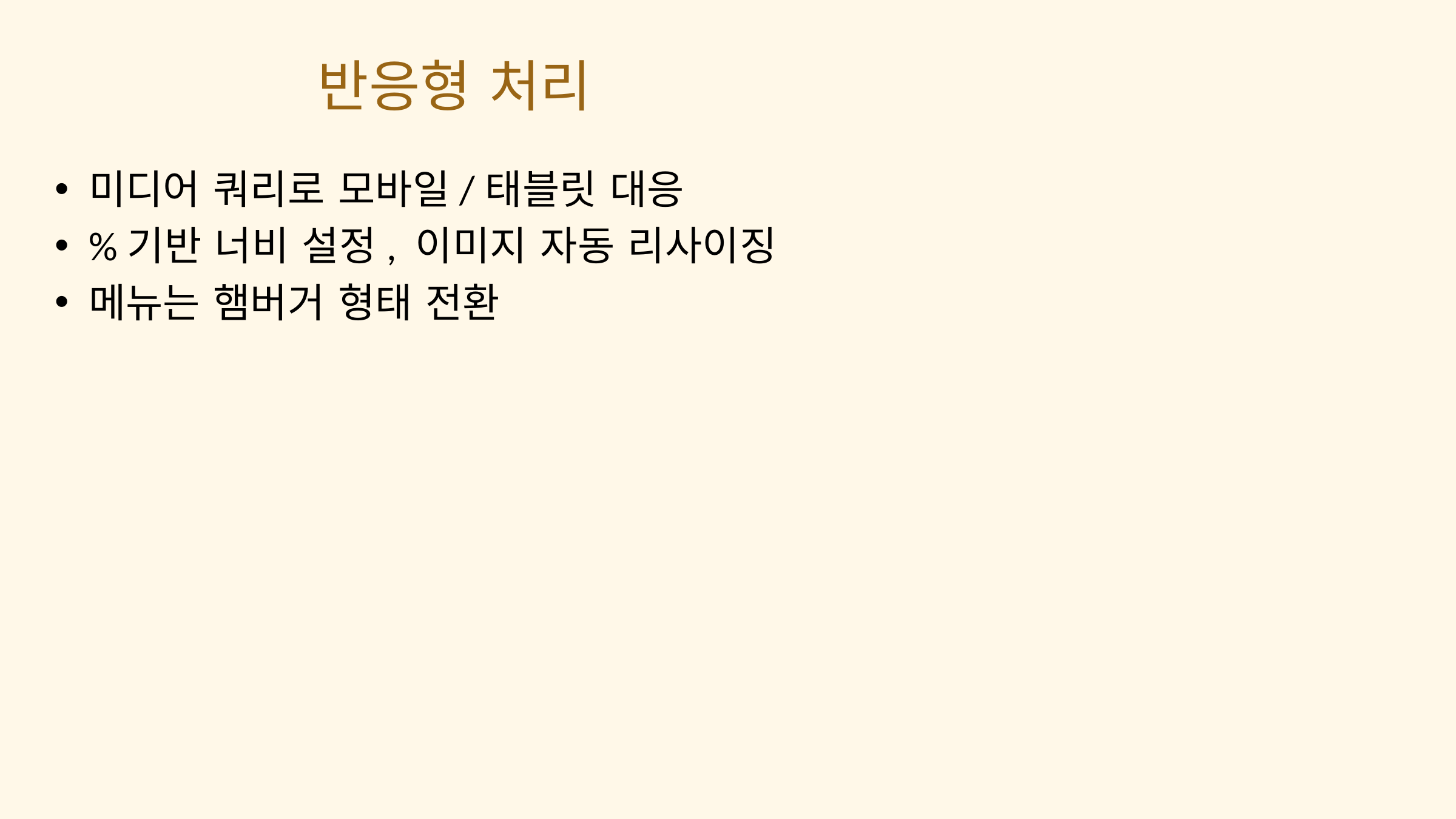

반응형 처리
미디어 쿼리로 모바일/태블릿 대응
%기반 너비 설정, 이미지 자동 리사이징
메뉴는 햄버거 형태 전환